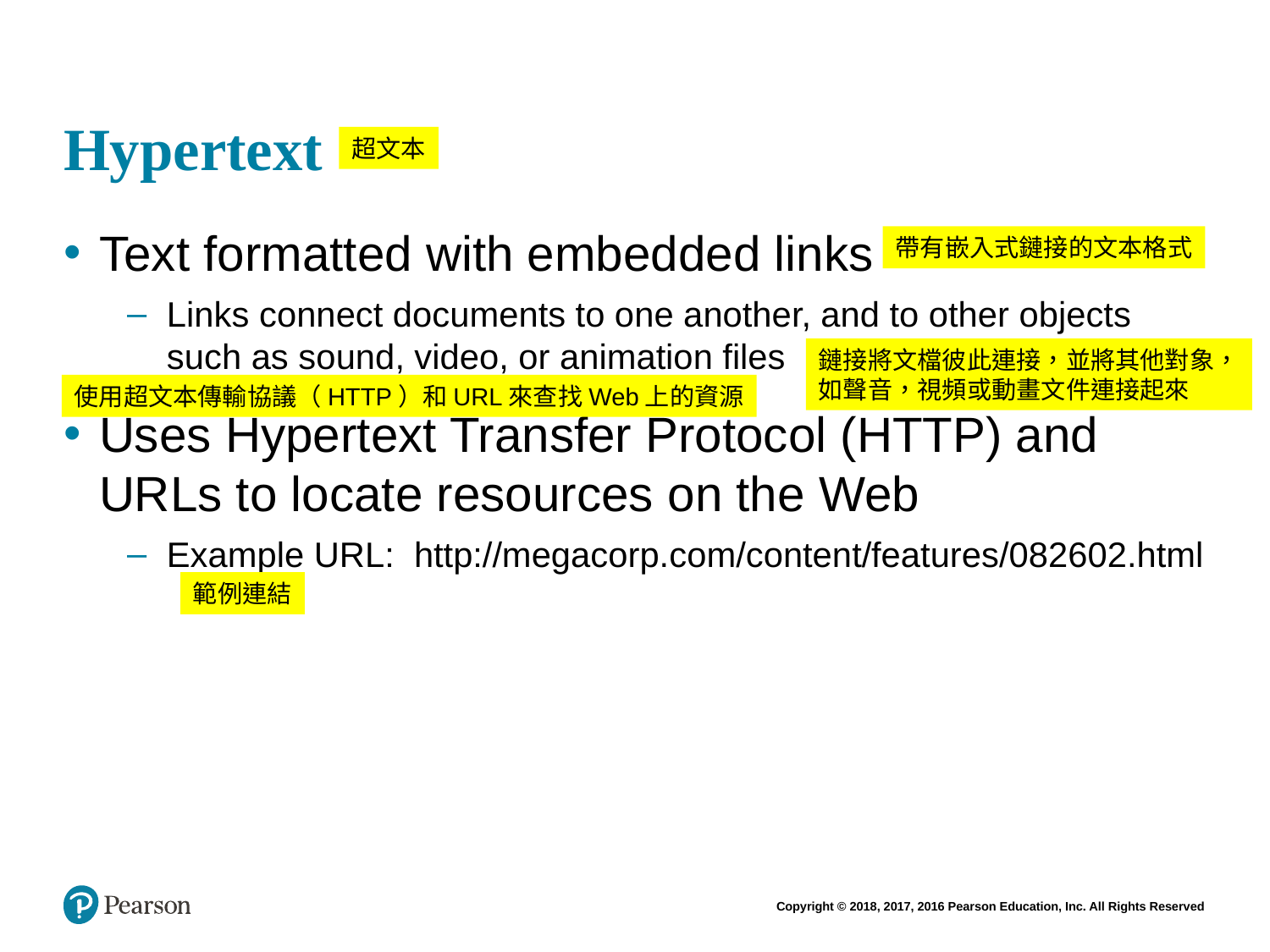

# Hypertext
超文本
Text formatted with embedded links
Links connect documents to one another, and to other objects such as sound, video, or animation files
Uses Hypertext Transfer Protocol (HTTP) and URLs to locate resources on the Web
Example URL:  http://megacorp.com/content/features/082602.html
帶有嵌入式鏈接的文本格式
鏈接將文檔彼此連接，並將其他對象，
如聲音，視頻或動畫文件連接起來
使用超文本傳輸協議（HTTP）和URL來查找Web上的資源
範例連結